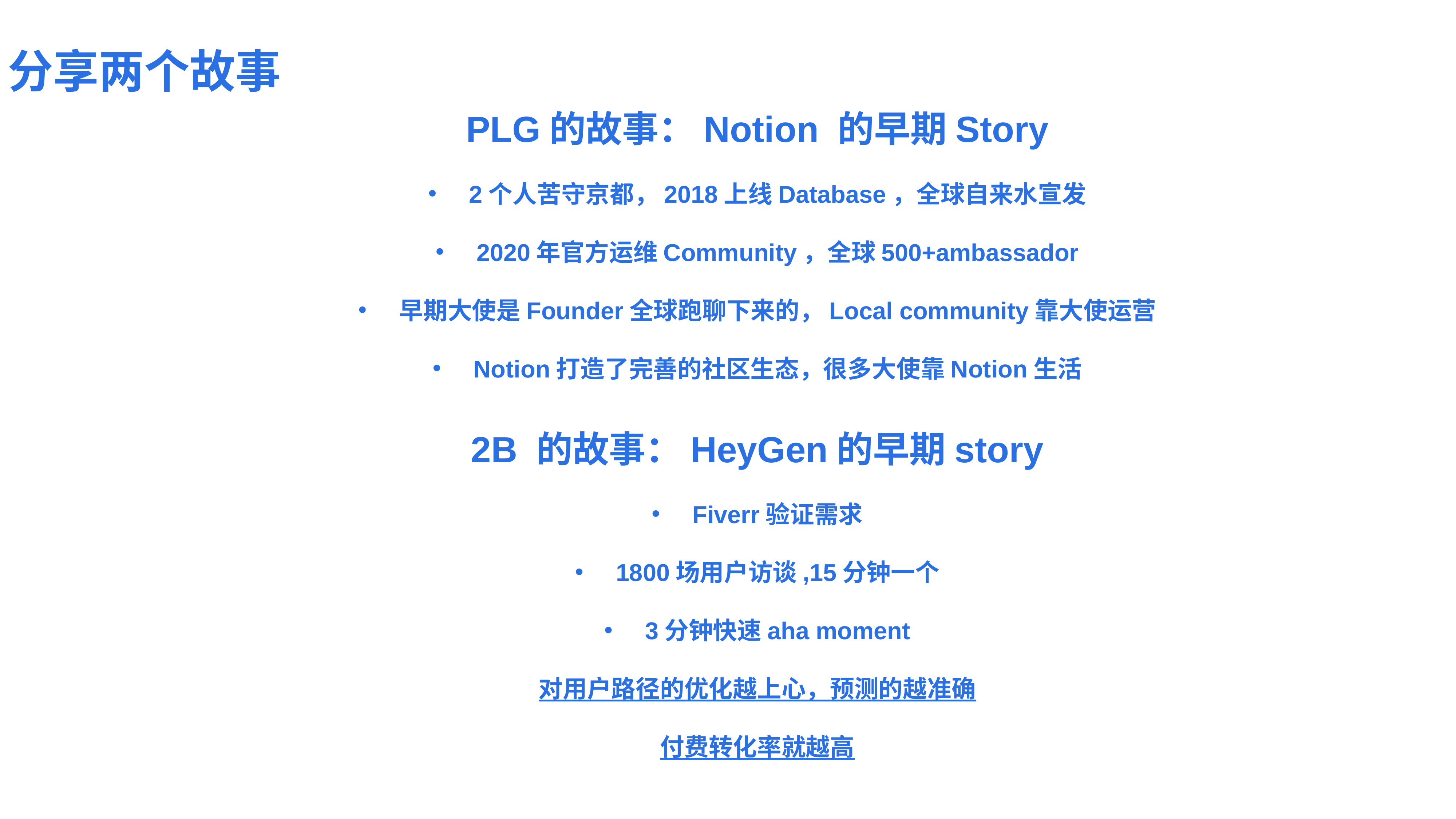

分享两个故事
PLG的故事：Notion 的早期Story
2个人苦守京都，2018上线Database，全球自来水宣发
2020年官方运维Community，全球500+ambassador
早期大使是Founder全球跑聊下来的，Local community靠大使运营
Notion打造了完善的社区生态，很多大使靠Notion生活
2B 的故事：HeyGen的早期story
Fiverr验证需求
1800场用户访谈,15分钟一个
3分钟快速aha moment
对用户路径的优化越上心，预测的越准确
付费转化率就越高